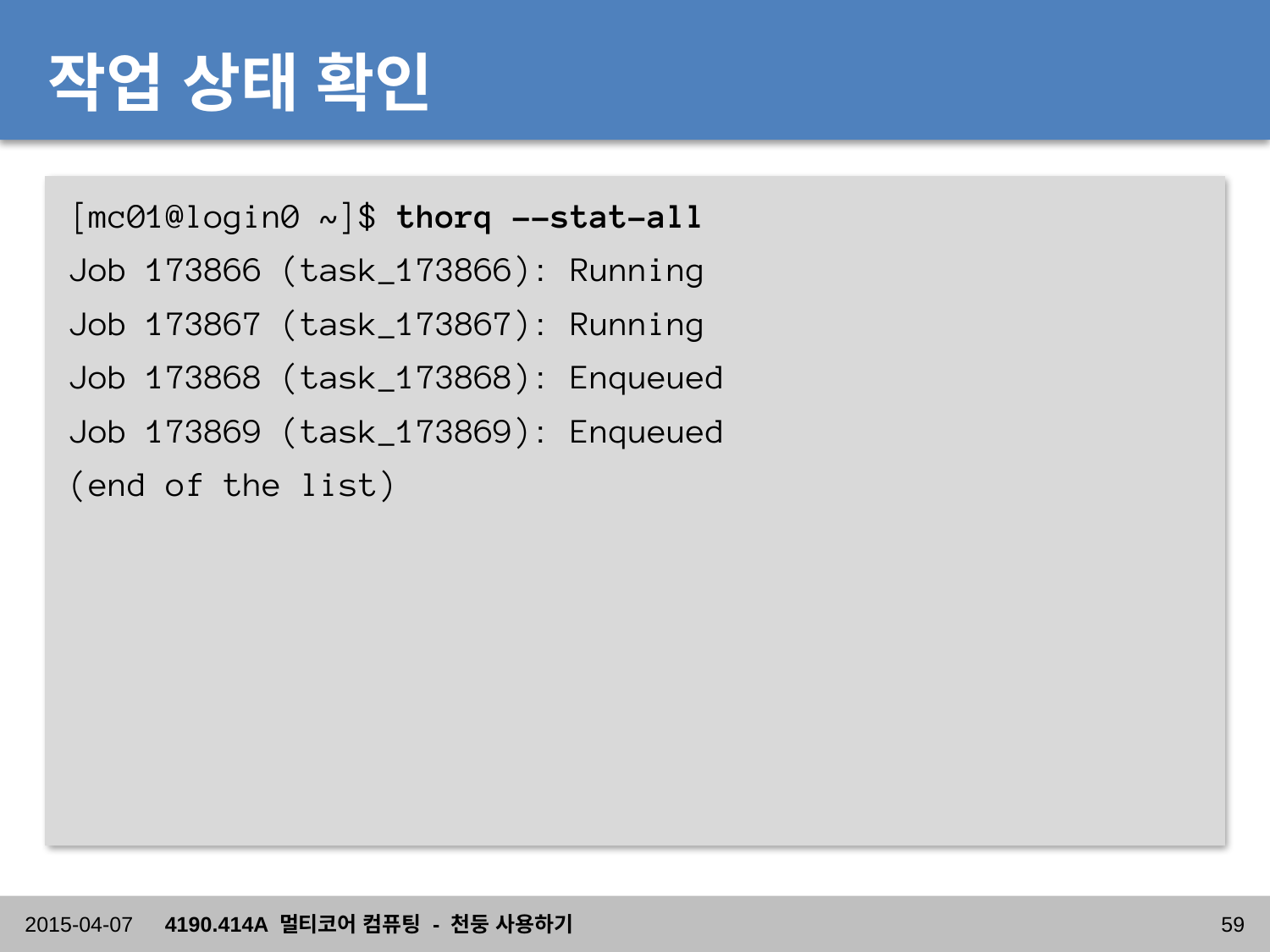

# 작업 상태 확인
[mc01@login0 ~]$ thorq --stat-all
Job 173866 (task_173866): Running
Job 173867 (task_173867): Running
Job 173868 (task_173868): Enqueued
Job 173869 (task_173869): Enqueued
(end of the list)
2015-04-07
4190.414A 멀티코어 컴퓨팅 - 천둥 사용하기
59